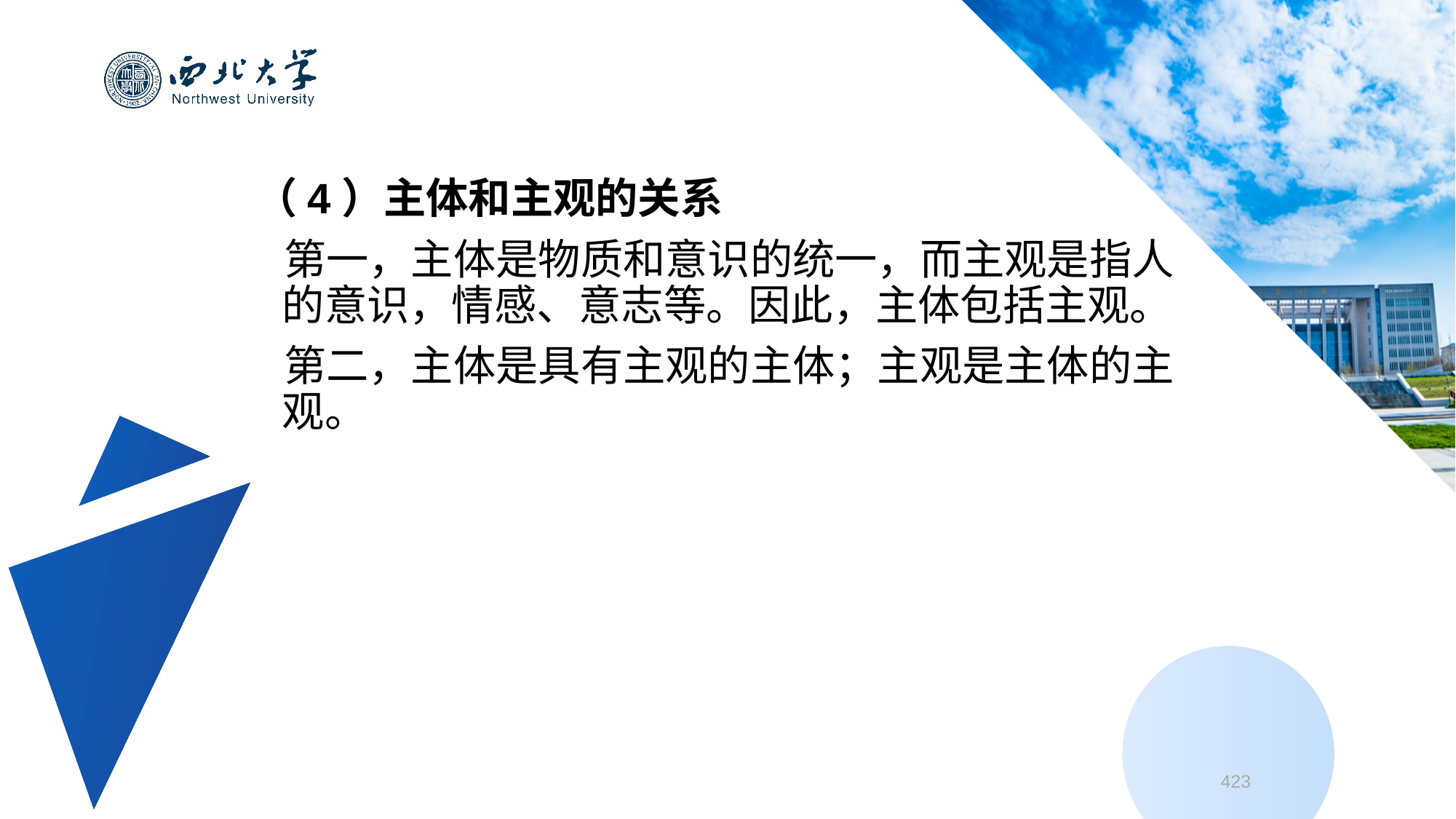

（4）主体和主观的关系
  第一，主体是物质和意识的统一，而主观是指人的意识，情感、意志等。因此，主体包括主观。
  第二，主体是具有主观的主体；主观是主体的主观。

423